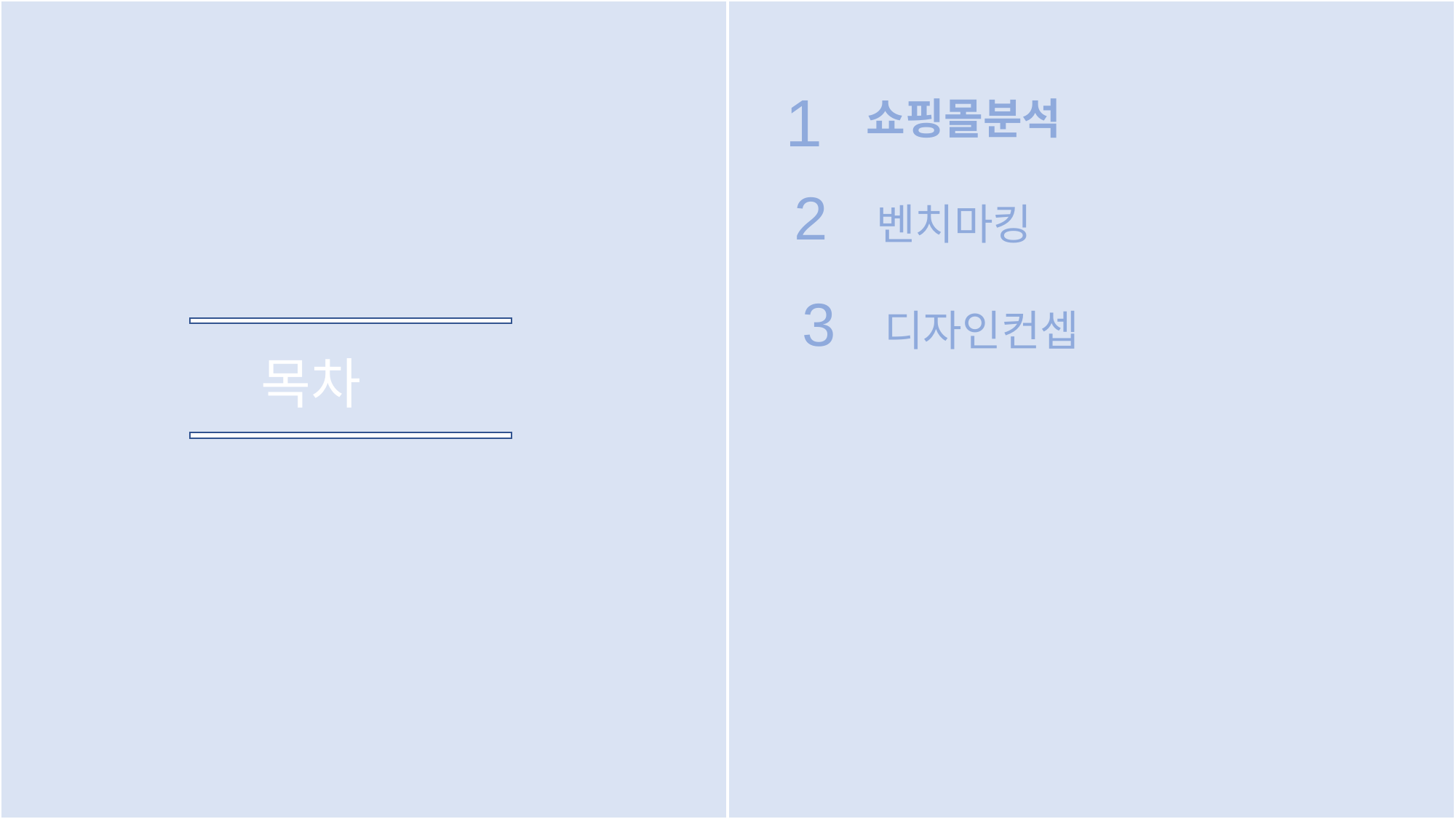

1
 쇼핑몰분석
2  벤치마킹
 3  디자인컨셉

목차